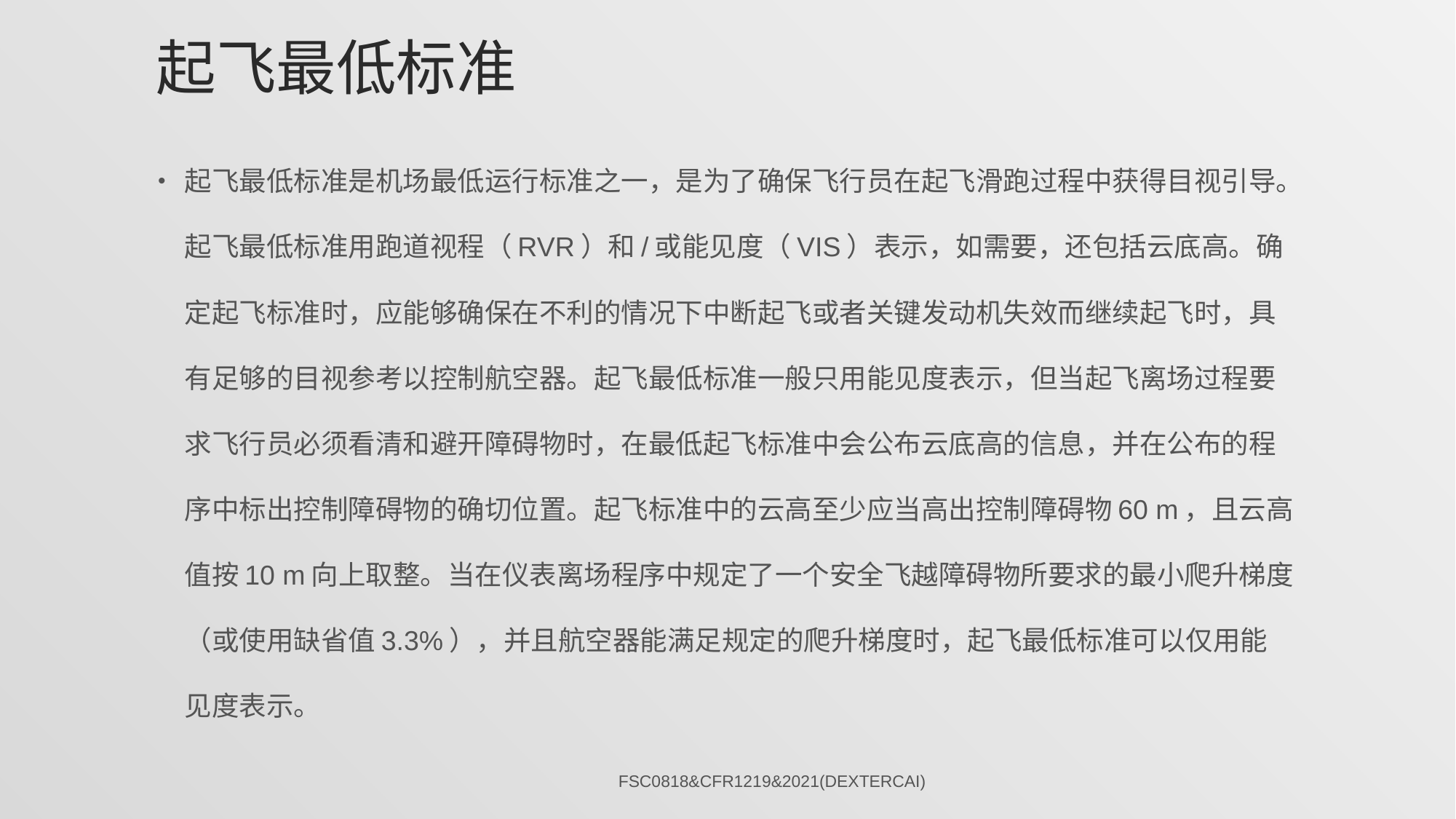

# 起飞最低标准
起飞最低标准是机场最低运行标准之一，是为了确保飞行员在起飞滑跑过程中获得目视引导。起飞最低标准用跑道视程（RVR）和/或能见度（VIS）表示，如需要，还包括云底高。确定起飞标准时，应能够确保在不利的情况下中断起飞或者关键发动机失效而继续起飞时，具有足够的目视参考以控制航空器。起飞最低标准一般只用能见度表示，但当起飞离场过程要求飞行员必须看清和避开障碍物时，在最低起飞标准中会公布云底高的信息，并在公布的程序中标出控制障碍物的确切位置。起飞标准中的云高至少应当高出控制障碍物60 m，且云高值按10 m向上取整。当在仪表离场程序中规定了一个安全飞越障碍物所要求的最小爬升梯度（或使用缺省值3.3%），并且航空器能满足规定的爬升梯度时，起飞最低标准可以仅用能见度表示。

FSC0818&CFR1219&2021(DexterCai)